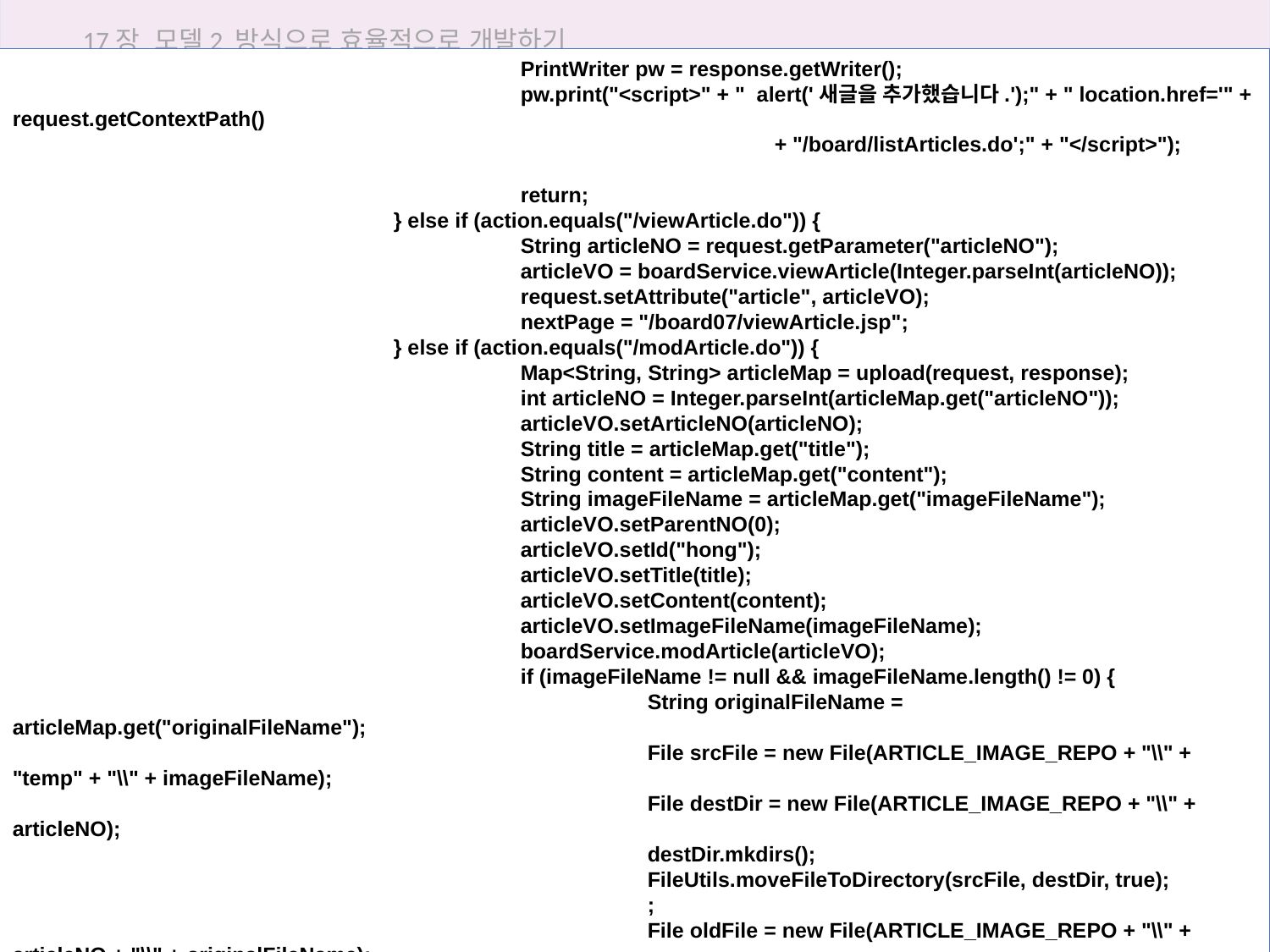

17장  모델2 방식으로 효율적으로 개발하기
				PrintWriter pw = response.getWriter();
				pw.print("<script>" + "  alert('새글을 추가했습니다.');" + " location.href='" + request.getContextPath()
						+ "/board/listArticles.do';" + "</script>");

				return;
			} else if (action.equals("/viewArticle.do")) {
				String articleNO = request.getParameter("articleNO");
				articleVO = boardService.viewArticle(Integer.parseInt(articleNO));
				request.setAttribute("article", articleVO);
				nextPage = "/board07/viewArticle.jsp";
			} else if (action.equals("/modArticle.do")) {
				Map<String, String> articleMap = upload(request, response);
				int articleNO = Integer.parseInt(articleMap.get("articleNO"));
				articleVO.setArticleNO(articleNO);
				String title = articleMap.get("title");
				String content = articleMap.get("content");
				String imageFileName = articleMap.get("imageFileName");
				articleVO.setParentNO(0);
				articleVO.setId("hong");
				articleVO.setTitle(title);
				articleVO.setContent(content);
				articleVO.setImageFileName(imageFileName);
				boardService.modArticle(articleVO);
				if (imageFileName != null && imageFileName.length() != 0) {
					String originalFileName = articleMap.get("originalFileName");
					File srcFile = new File(ARTICLE_IMAGE_REPO + "\\" + "temp" + "\\" + imageFileName);
					File destDir = new File(ARTICLE_IMAGE_REPO + "\\" + articleNO);
					destDir.mkdirs();
					FileUtils.moveFileToDirectory(srcFile, destDir, true);
					;
					File oldFile = new File(ARTICLE_IMAGE_REPO + "\\" + articleNO + "\\" + originalFileName);
					oldFile.delete();
				}